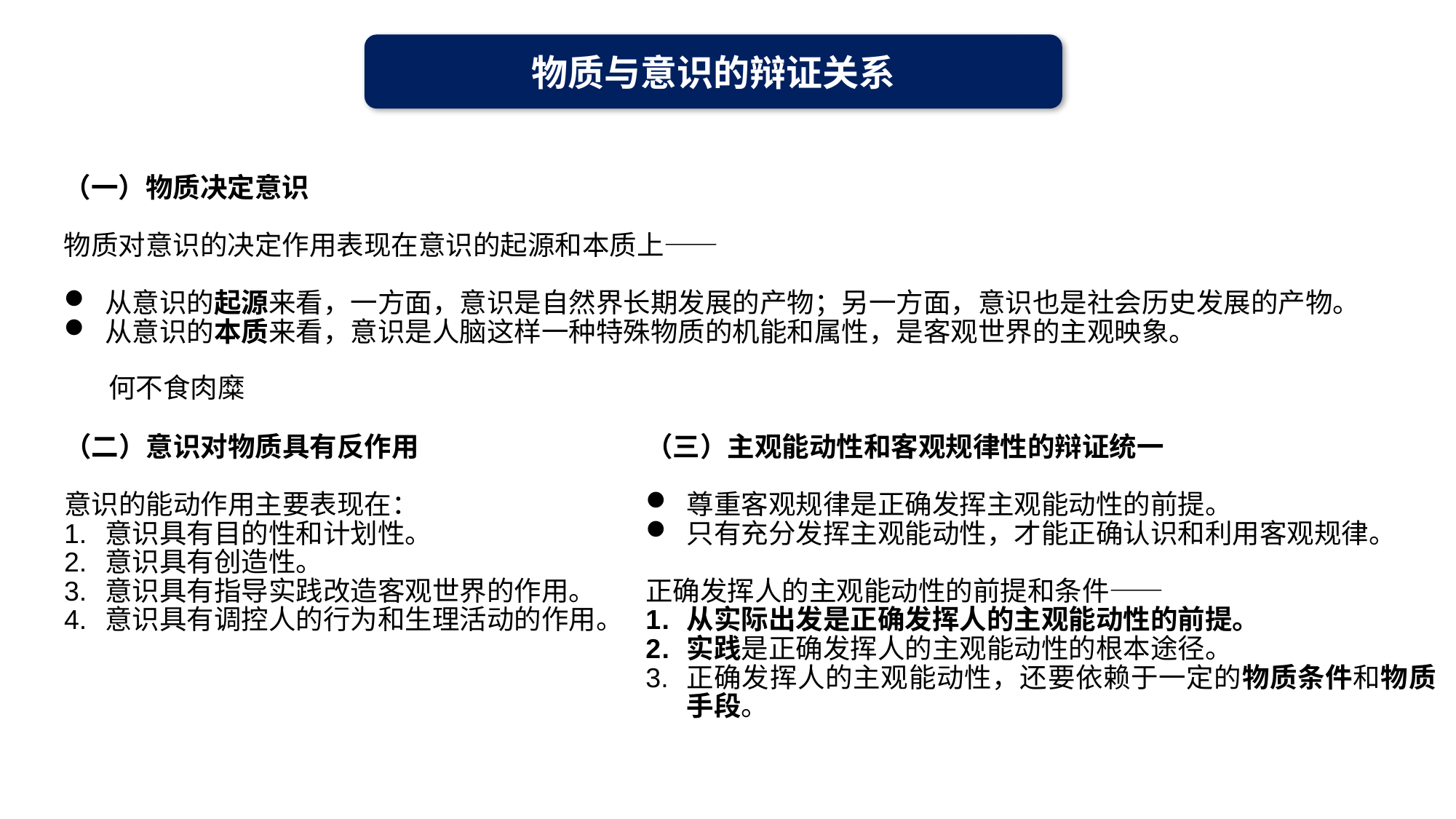

物质与意识的辩证关系

（一）物质决定意识

物质对意识的决定作用表现在意识的起源和本质上——

从意识的起源来看，一方面，意识是自然界长期发展的产物；另一方面，意识也是社会历史发展的产物。
从意识的本质来看，意识是人脑这样一种特殊物质的机能和属性，是客观世界的主观映象。
何不食肉糜
（二）意识对物质具有反作用

意识的能动作用主要表现在：
意识具有目的性和计划性。
意识具有创造性。
意识具有指导实践改造客观世界的作用。
意识具有调控人的行为和生理活动的作用。
（三）主观能动性和客观规律性的辩证统一

尊重客观规律是正确发挥主观能动性的前提。
只有充分发挥主观能动性，才能正确认识和利用客观规律。

正确发挥人的主观能动性的前提和条件——
从实际出发是正确发挥人的主观能动性的前提。
实践是正确发挥人的主观能动性的根本途径。
正确发挥人的主观能动性，还要依赖于一定的物质条件和物质手段。